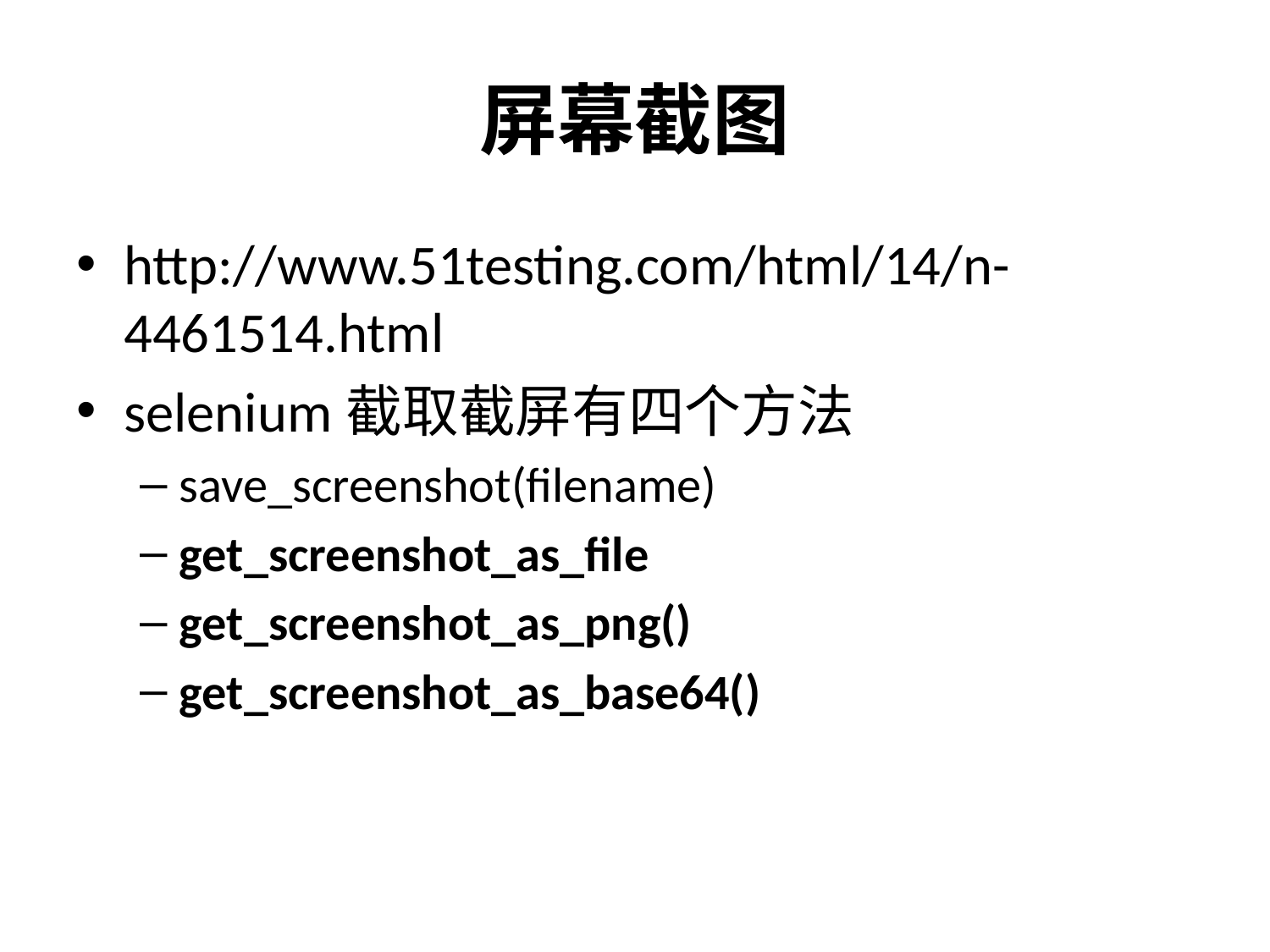

# 屏幕截图
http://www.51testing.com/html/14/n-4461514.html
selenium截取截屏有四个方法
save_screenshot(filename)
get_screenshot_as_file
get_screenshot_as_png()
get_screenshot_as_base64()